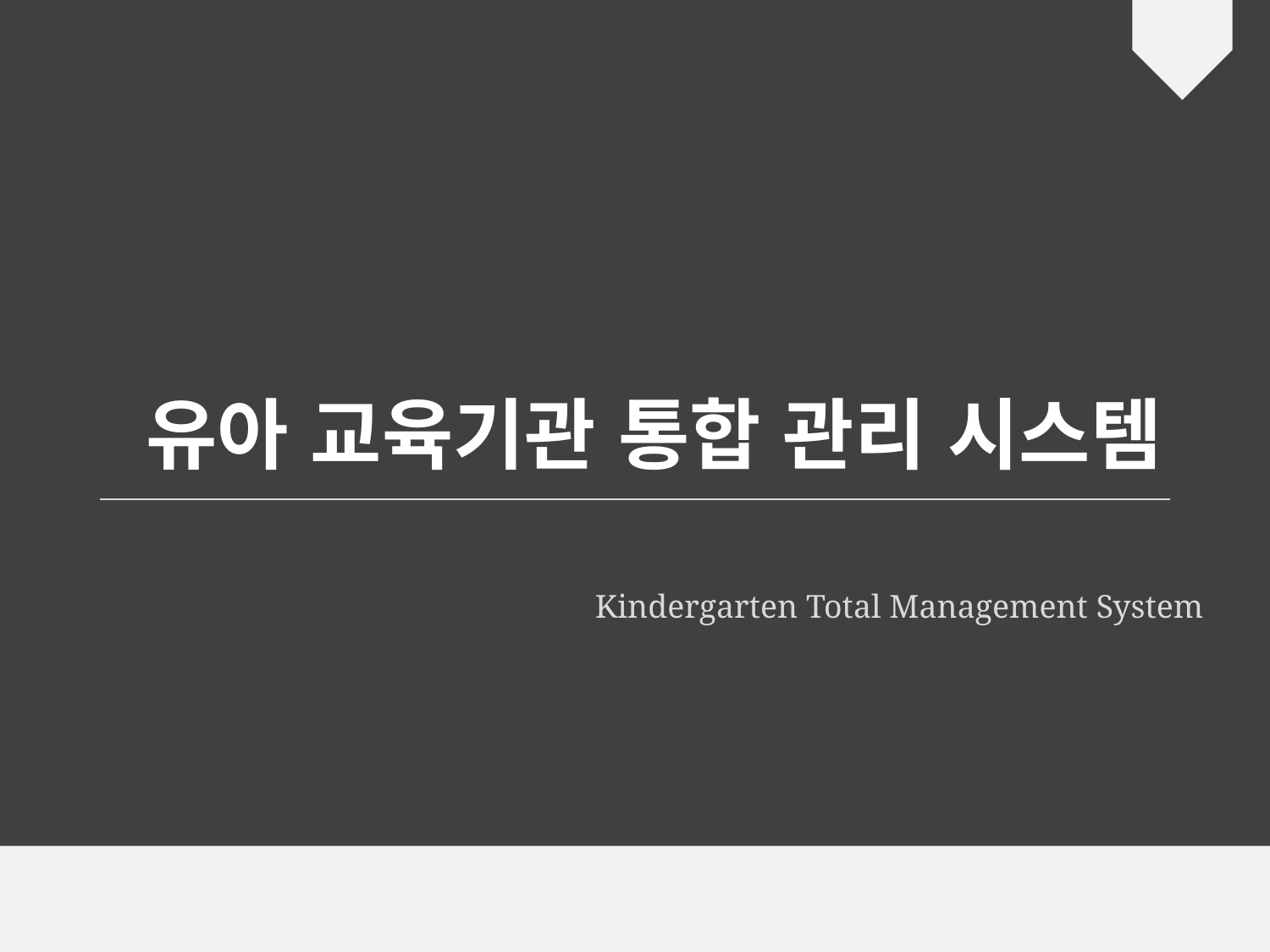

유아 교육기관 통합 관리 시스템
Kindergarten Total Management System